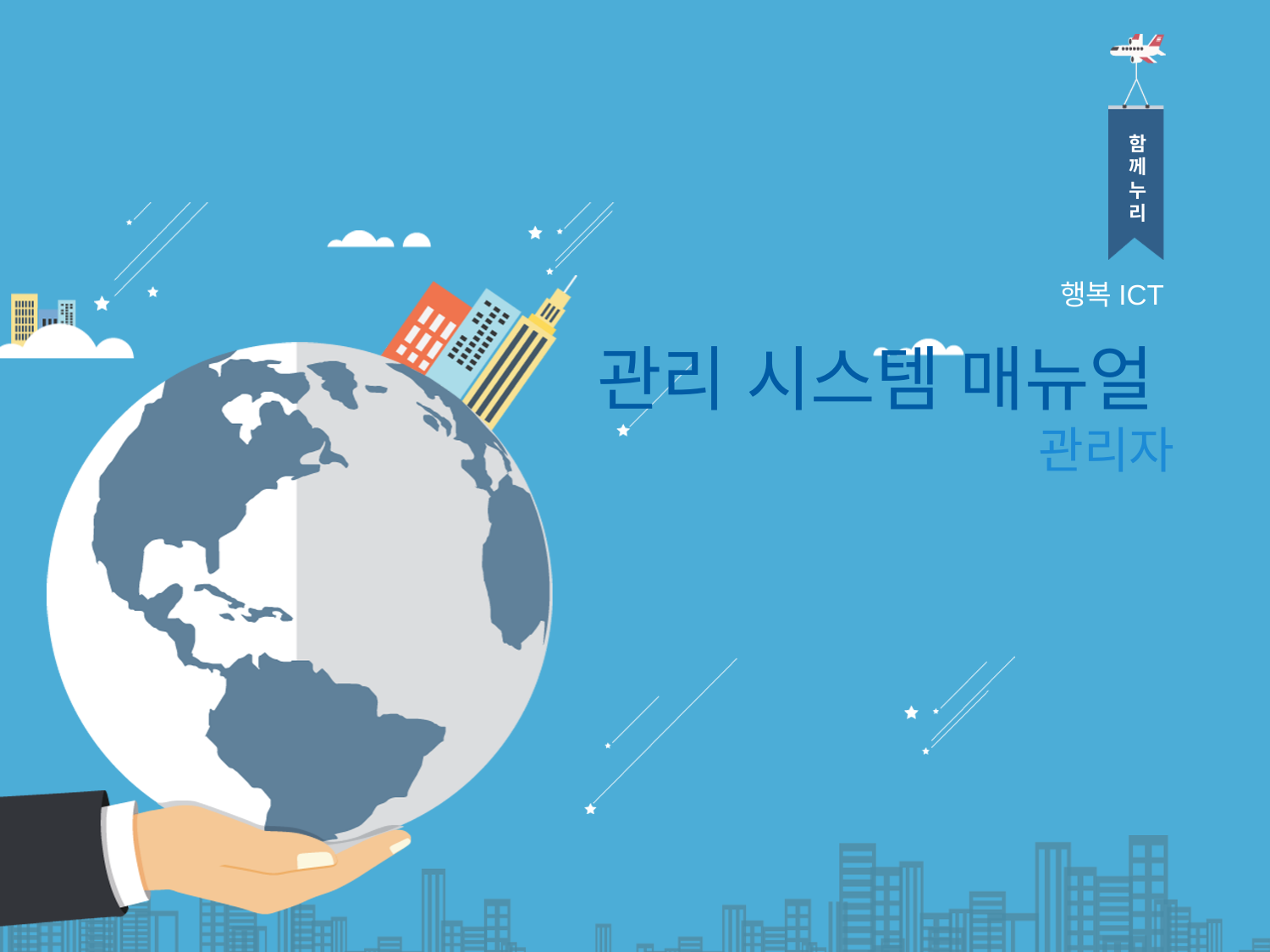

함
께
누
리
행복ICT
관리 시스템 매뉴얼
관리자